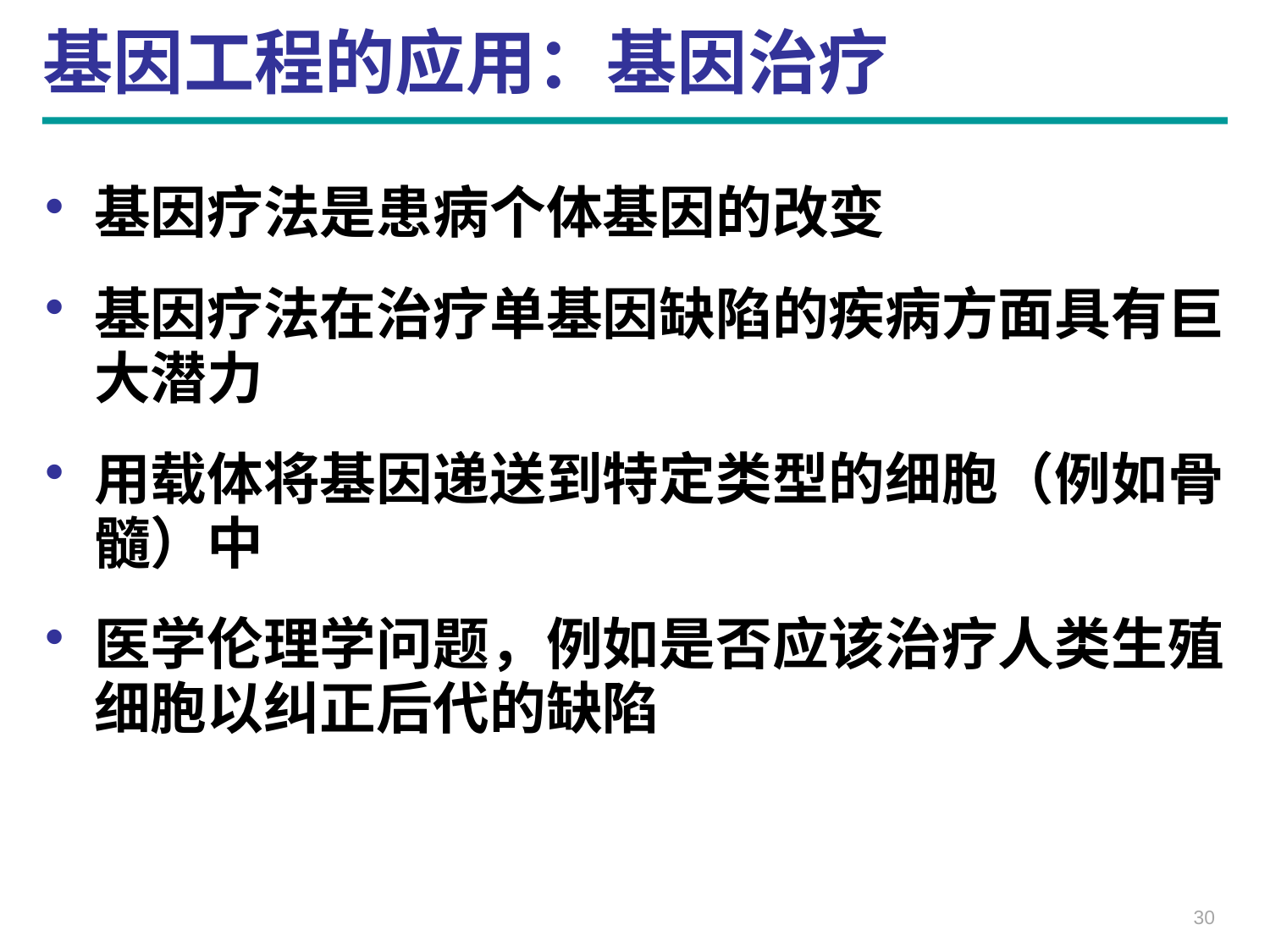

# 基因工程的应用：基因治疗
基因疗法是患病个体基因的改变
基因疗法在治疗单基因缺陷的疾病方面具有巨大潜力
用载体将基因递送到特定类型的细胞（例如骨髓）中
医学伦理学问题，例如是否应该治疗人类生殖细胞以纠正后代的缺陷
30